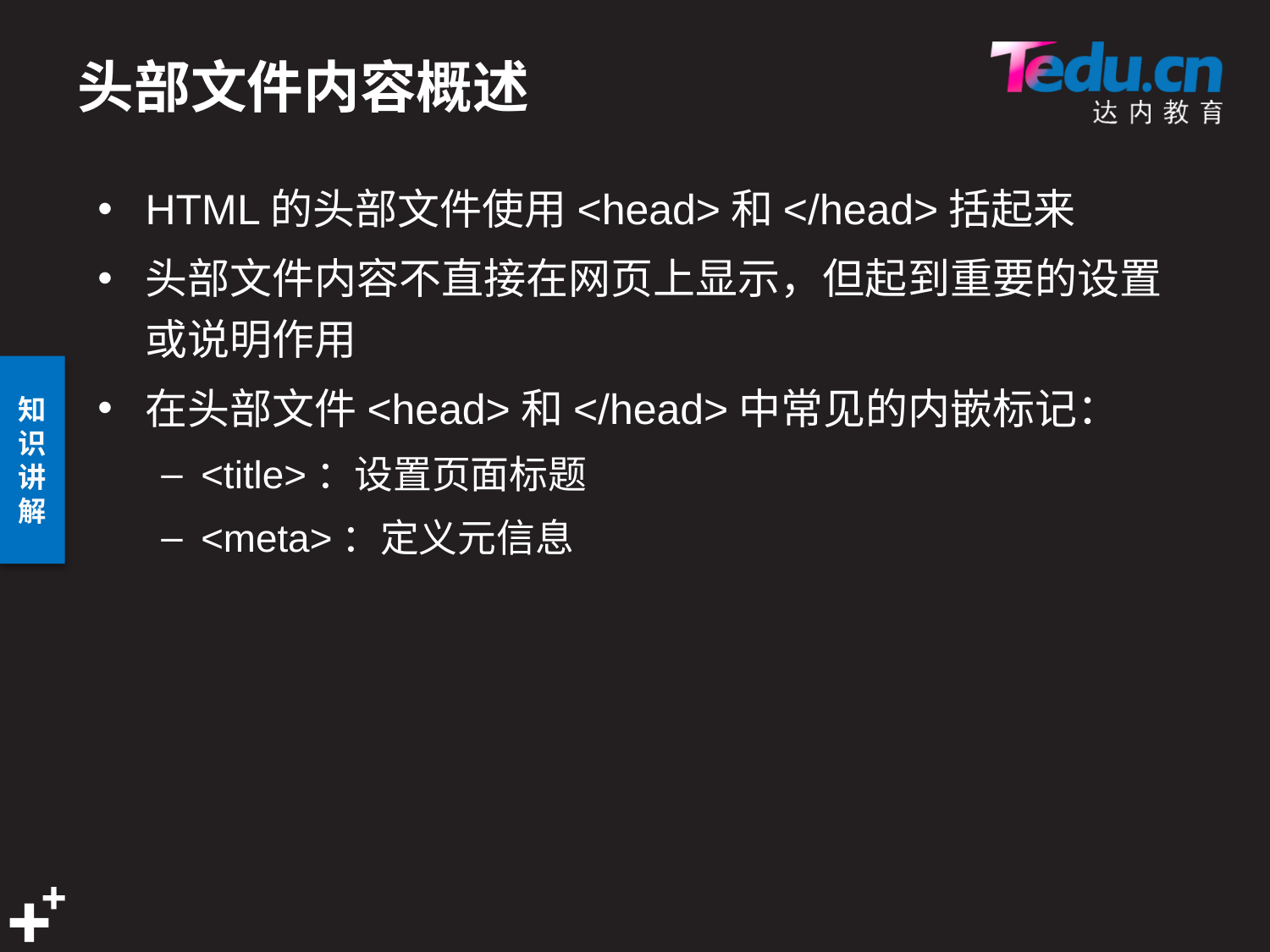

# 头部文件内容概述
HTML的头部文件使用<head>和</head>括起来
头部文件内容不直接在网页上显示，但起到重要的设置或说明作用
在头部文件<head>和</head>中常见的内嵌标记：
<title>：设置页面标题
<meta>：定义元信息